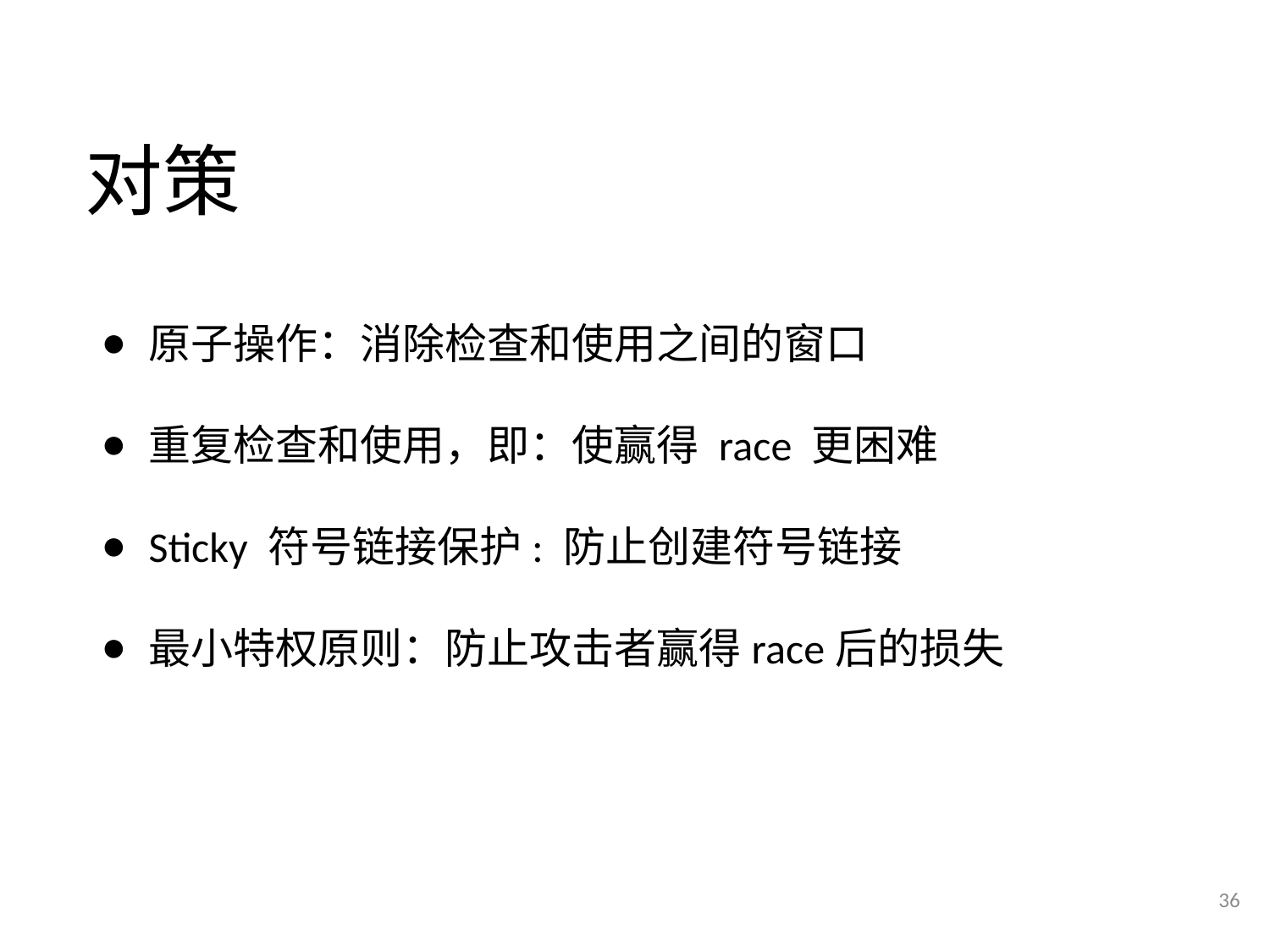

# 对策
原子操作：消除检查和使用之间的窗口
重复检查和使用，即：使赢得 race 更困难
Sticky 符号链接保护: 防止创建符号链接
最小特权原则：防止攻击者赢得race后的损失
36